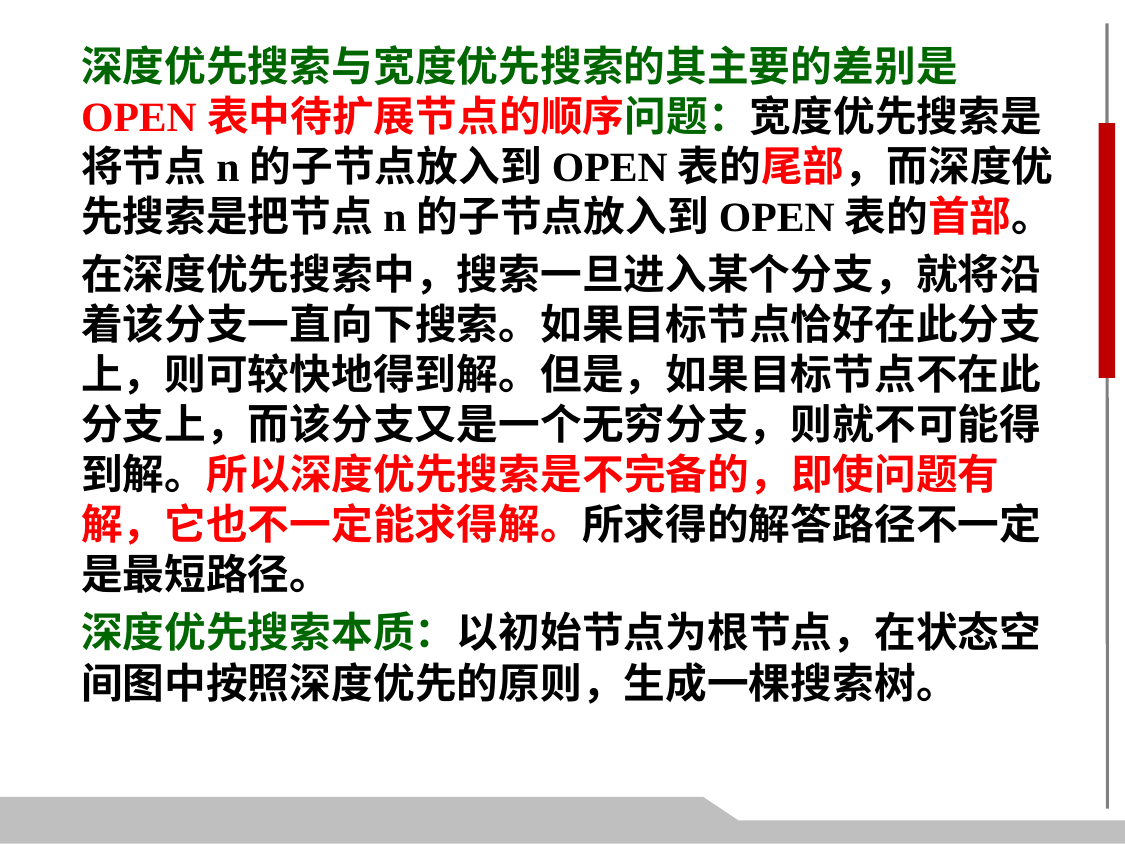

深度优先搜索与宽度优先搜索的其主要的差别是OPEN表中待扩展节点的顺序问题：宽度优先搜索是将节点n的子节点放入到OPEN表的尾部，而深度优先搜索是把节点n的子节点放入到OPEN表的首部。
在深度优先搜索中，搜索一旦进入某个分支，就将沿着该分支一直向下搜索。如果目标节点恰好在此分支上，则可较快地得到解。但是，如果目标节点不在此分支上，而该分支又是一个无穷分支，则就不可能得到解。所以深度优先搜索是不完备的，即使问题有解，它也不一定能求得解。所求得的解答路径不一定是最短路径。
深度优先搜索本质：以初始节点为根节点，在状态空间图中按照深度优先的原则，生成一棵搜索树。